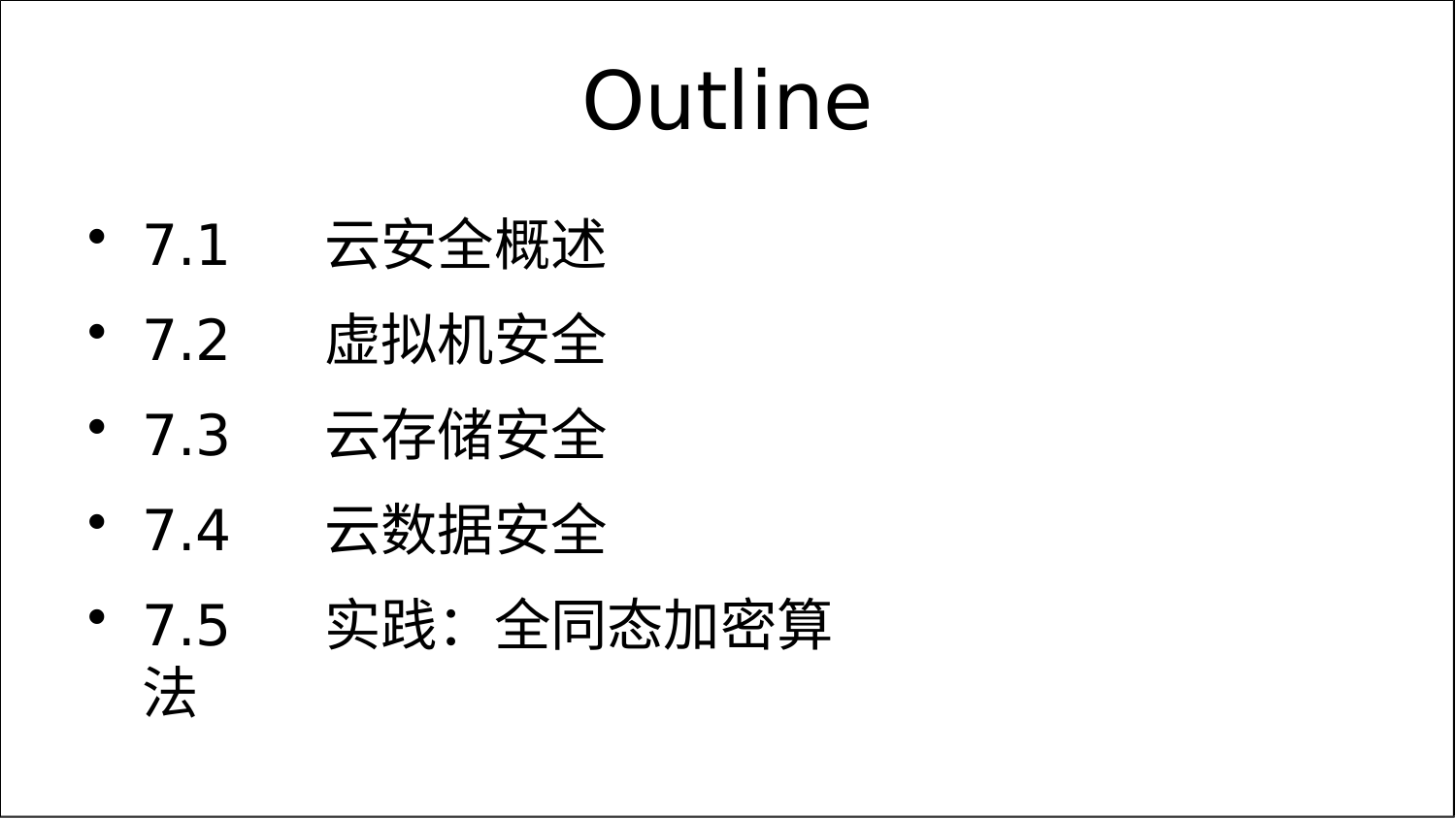

# Outline
7.1	云安全概述
7.2	虚拟机安全
7.3	云存储安全
7.4	云数据安全
7.5	实践：全同态加密算法